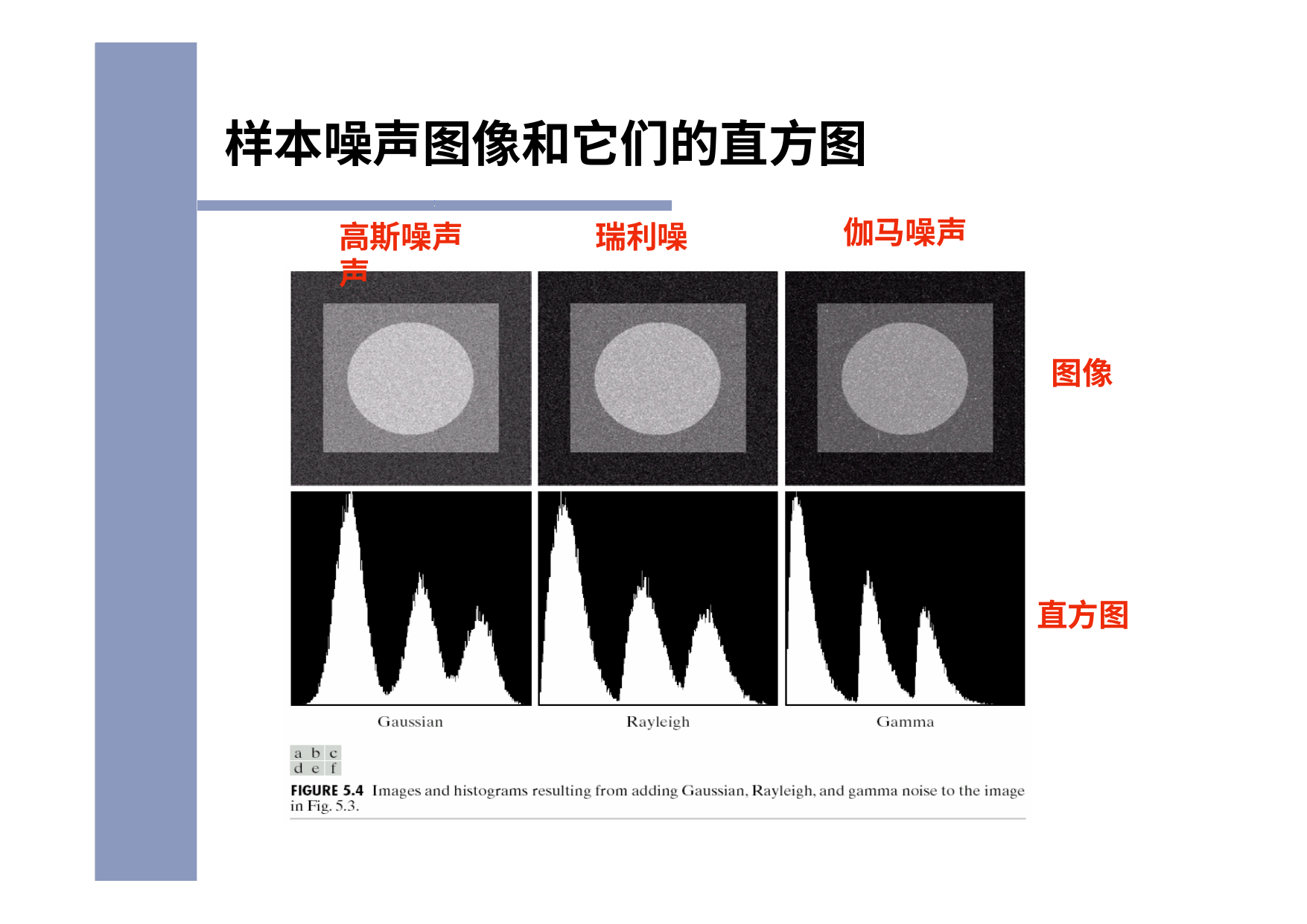

# 样本噪声图像和它们的直方图

伽马噪声
高斯噪声	瑞利噪声

图像
直方图